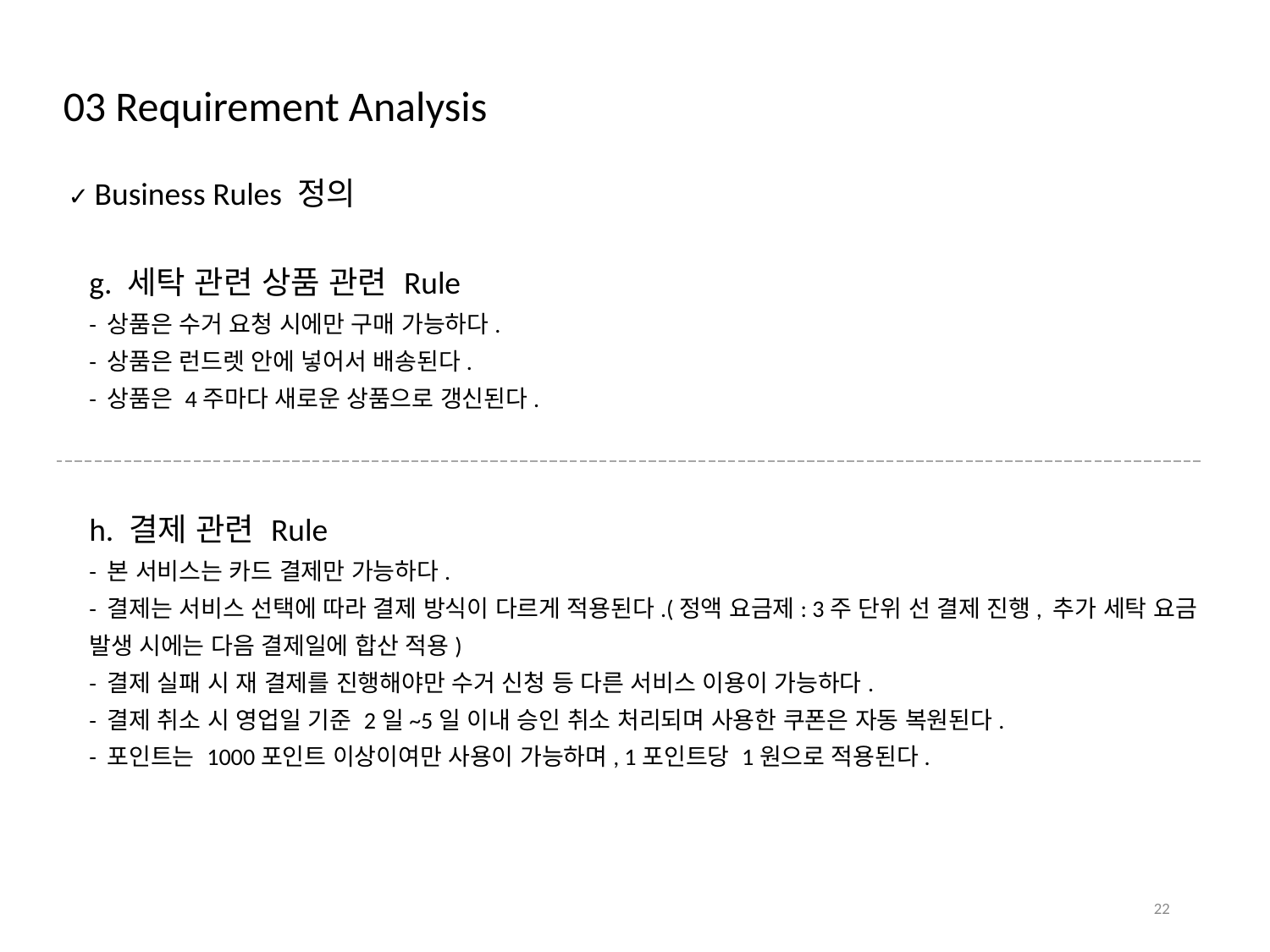

03 Requirement Analysis
✓ Business Rules 정의
g. 세탁 관련 상품 관련 Rule
- 상품은 수거 요청 시에만 구매 가능하다.
- 상품은 런드렛 안에 넣어서 배송된다.
- 상품은 4주마다 새로운 상품으로 갱신된다.
h. 결제 관련 Rule
- 본 서비스는 카드 결제만 가능하다.
- 결제는 서비스 선택에 따라 결제 방식이 다르게 적용된다.(정액 요금제: 3주 단위 선 결제 진행, 추가 세탁 요금 발생 시에는 다음 결제일에 합산 적용)
- 결제 실패 시 재 결제를 진행해야만 수거 신청 등 다른 서비스 이용이 가능하다.
- 결제 취소 시 영업일 기준 2일~5일 이내 승인 취소 처리되며 사용한 쿠폰은 자동 복원된다.
- 포인트는 1000포인트 이상이여만 사용이 가능하며, 1포인트당 1원으로 적용된다.
22